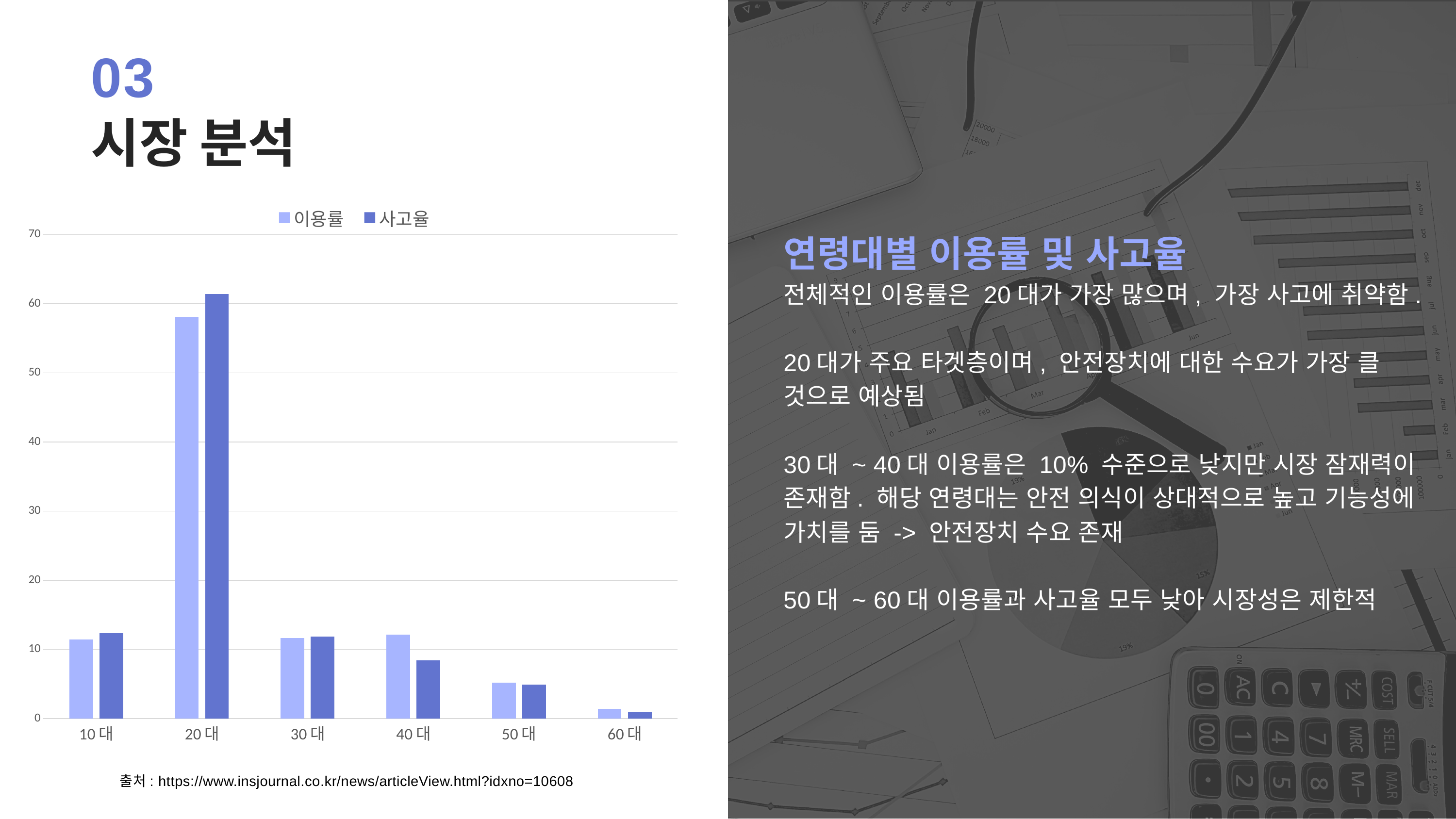

03

시장 분석

### Chart

| Category | 이용률 | 사고율 |
|---|---|---|
| 10대 | 11.45 | 12.38 |
| 20대 | 58.13 | 61.39 |
| 30대 | 11.65 | 11.88 |
| 40대 | 12.18 | 8.42 |
| 50대 | 5.18 | 4.95 |
| 60대 | 1.41 | 0.99 |
연령대별 이용률 및 사고율
전체적인 이용률은 20대가 가장 많으며, 가장 사고에 취약함.

20대가 주요 타겟층이며, 안전장치에 대한 수요가 가장 클 것으로 예상됨

30대 ~ 40대 이용률은 10% 수준으로 낮지만 시장 잠재력이 존재함. 해당 연령대는 안전 의식이 상대적으로 높고 기능성에 가치를 둠 -> 안전장치 수요 존재

50대 ~ 60대 이용률과 사고율 모두 낮아 시장성은 제한적
출처: https://www.insjournal.co.kr/news/articleView.html?idxno=10608